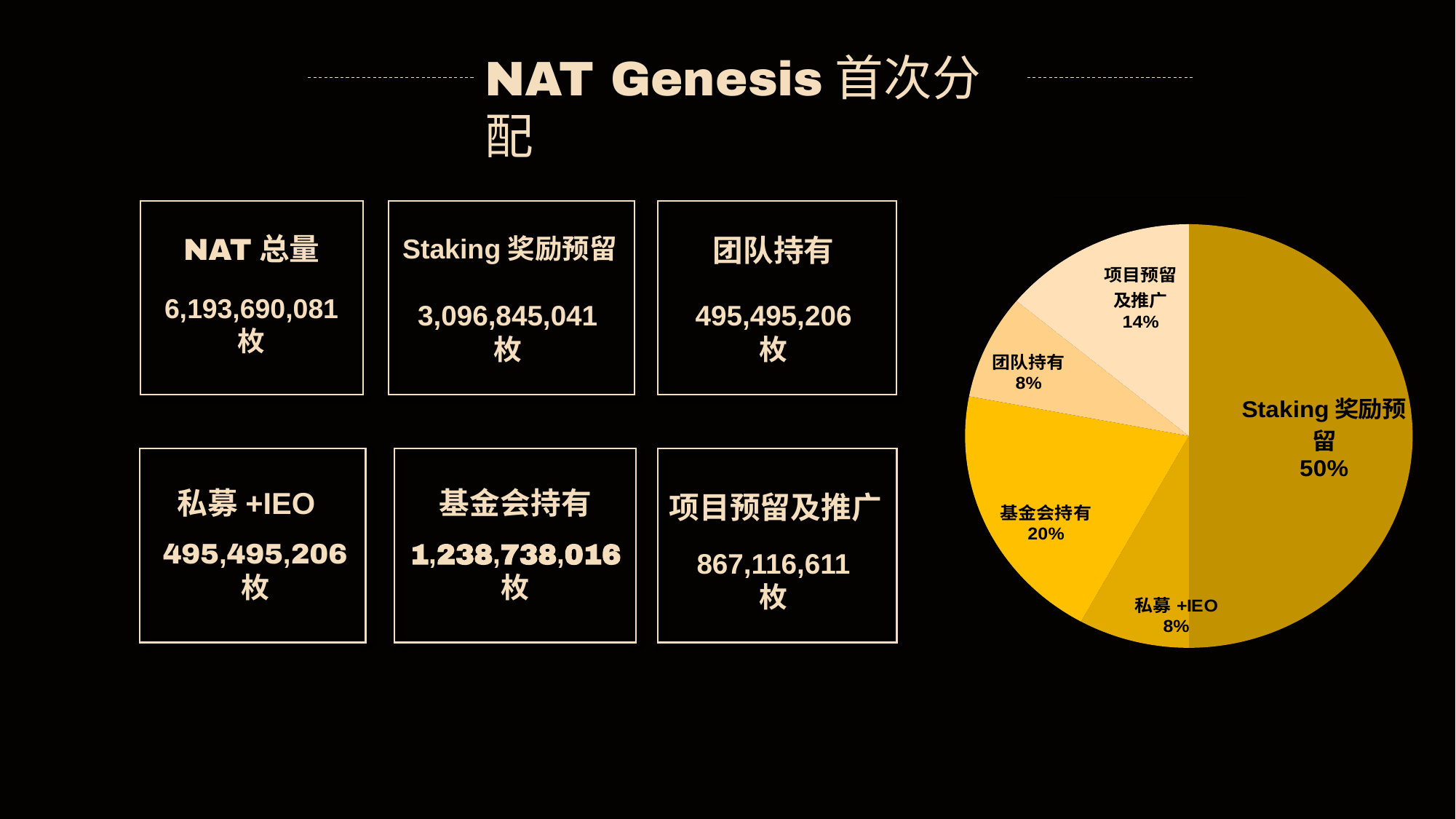

NAT Genesis首次分配

### Chart

| Category |  |
|---|---|
| Staking奖励预留 | 0.5 |
| 私募+IEO | 0.08 |
| 基金会持有 | 0.2 |
| 团队持有 | 0.08 |
| 项目预留及推广 | 0.14 |
NAT总量
6,193,690,081
枚

Staking奖励预留
3,096,845,041
枚

团队持有
495,495,206
枚

私募+IEO
495,495,206
枚

基金会持有
1,238,738,016
枚

项目预留及推广
867,116,611
枚